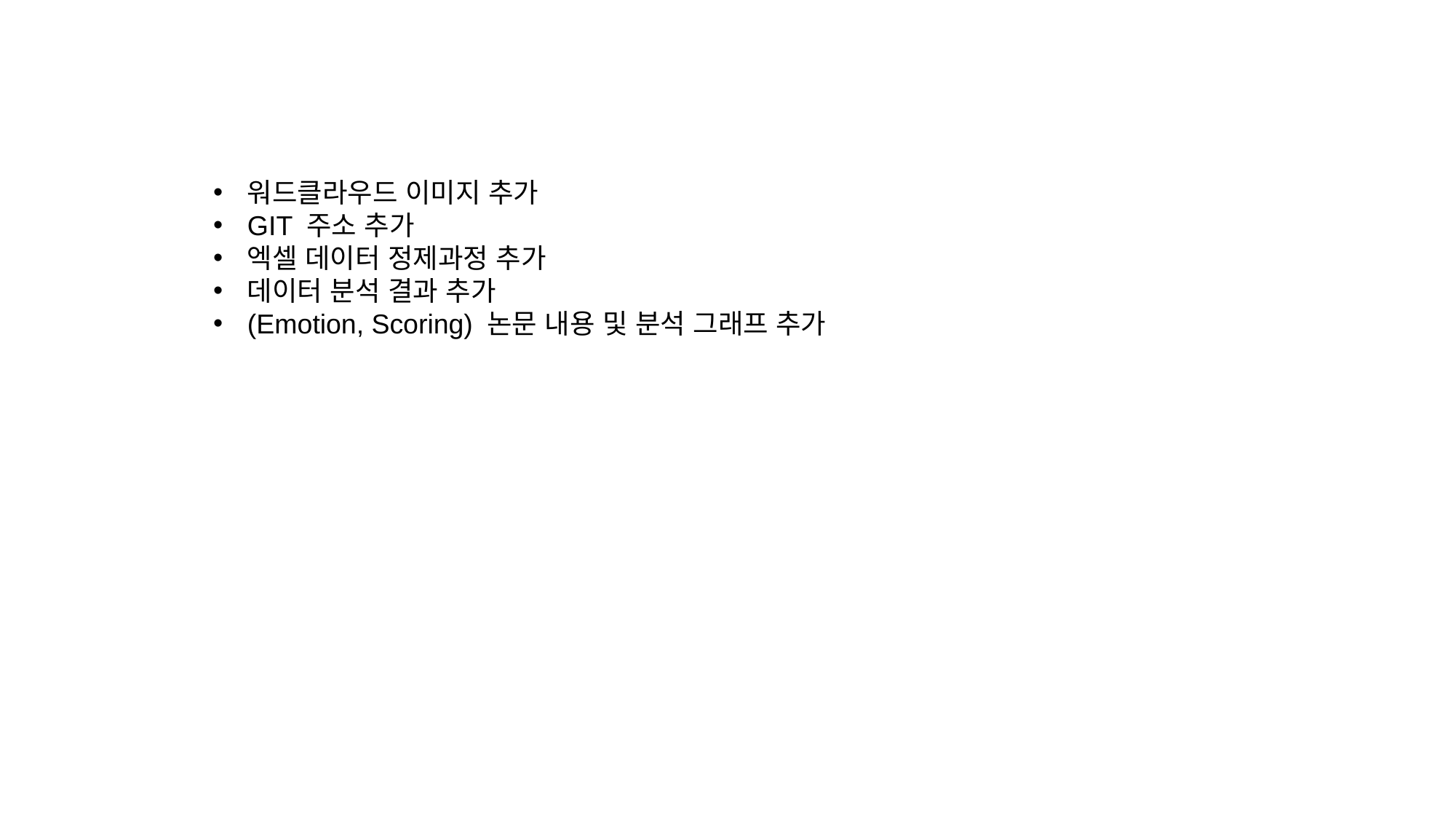

워드클라우드 이미지 추가
GIT 주소 추가
엑셀 데이터 정제과정 추가
데이터 분석 결과 추가
(Emotion, Scoring) 논문 내용 및 분석 그래프 추가